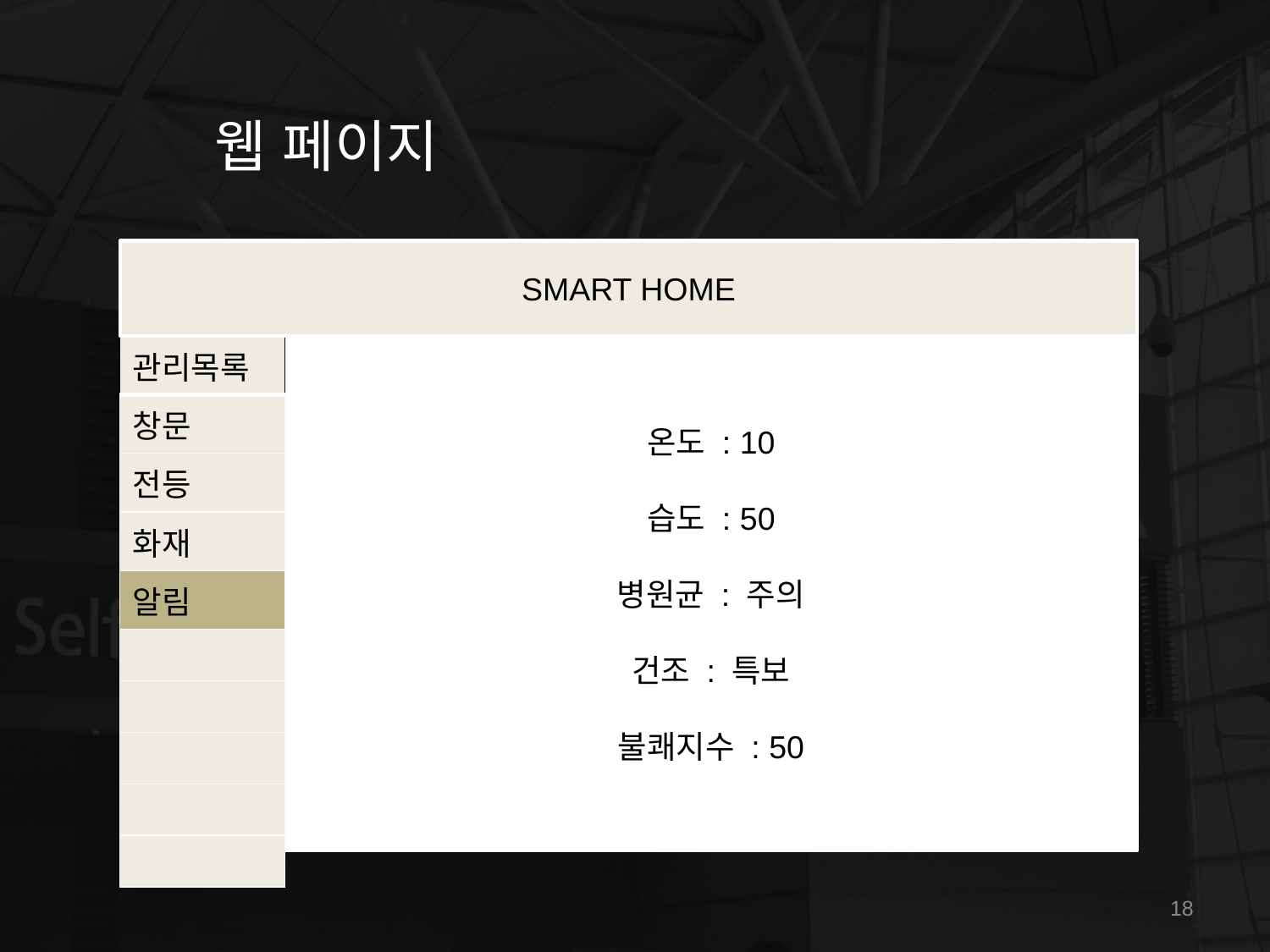

웹 페이지
SMART HOME
| 관리목록 |
| --- |
| 창문 |
| 전등 |
| 화재 |
| 알림 |
|  |
|  |
|  |
|  |
|  |
온도 : 10

습도 : 50

병원균 : 주의

건조 : 특보

불쾌지수 : 50
18